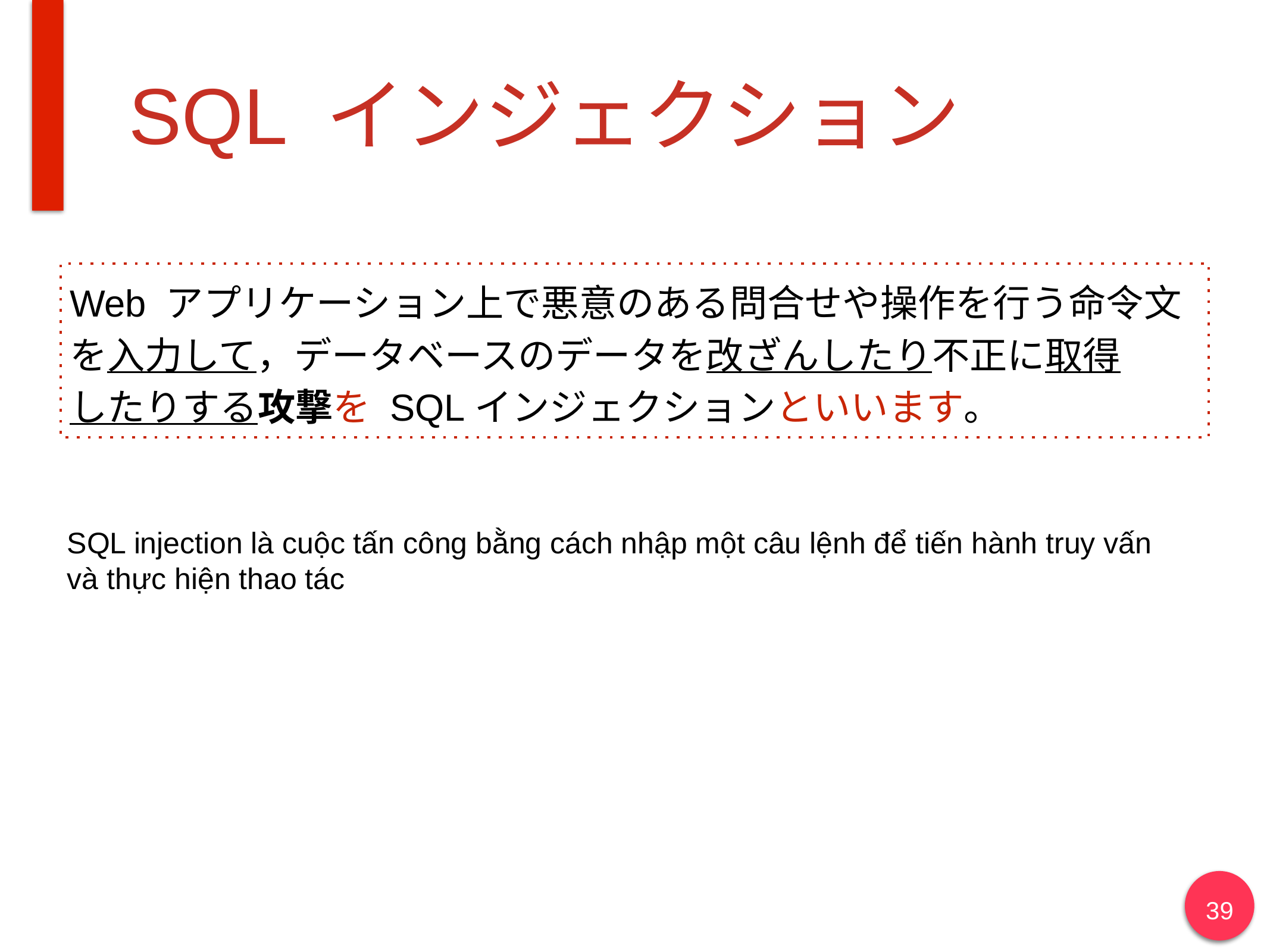

# SQL インジェクション
Web アプリケーション上で悪意のある問合せや操作を行う命令文を入力して，データベースのデータを改ざんしたり不正に取得
したりする攻撃を SQLインジェクションといいます。

SQL injection là cuộc tấn công bằng cách nhập một câu lệnh để tiến hành truy vấn và thực hiện thao tác
39